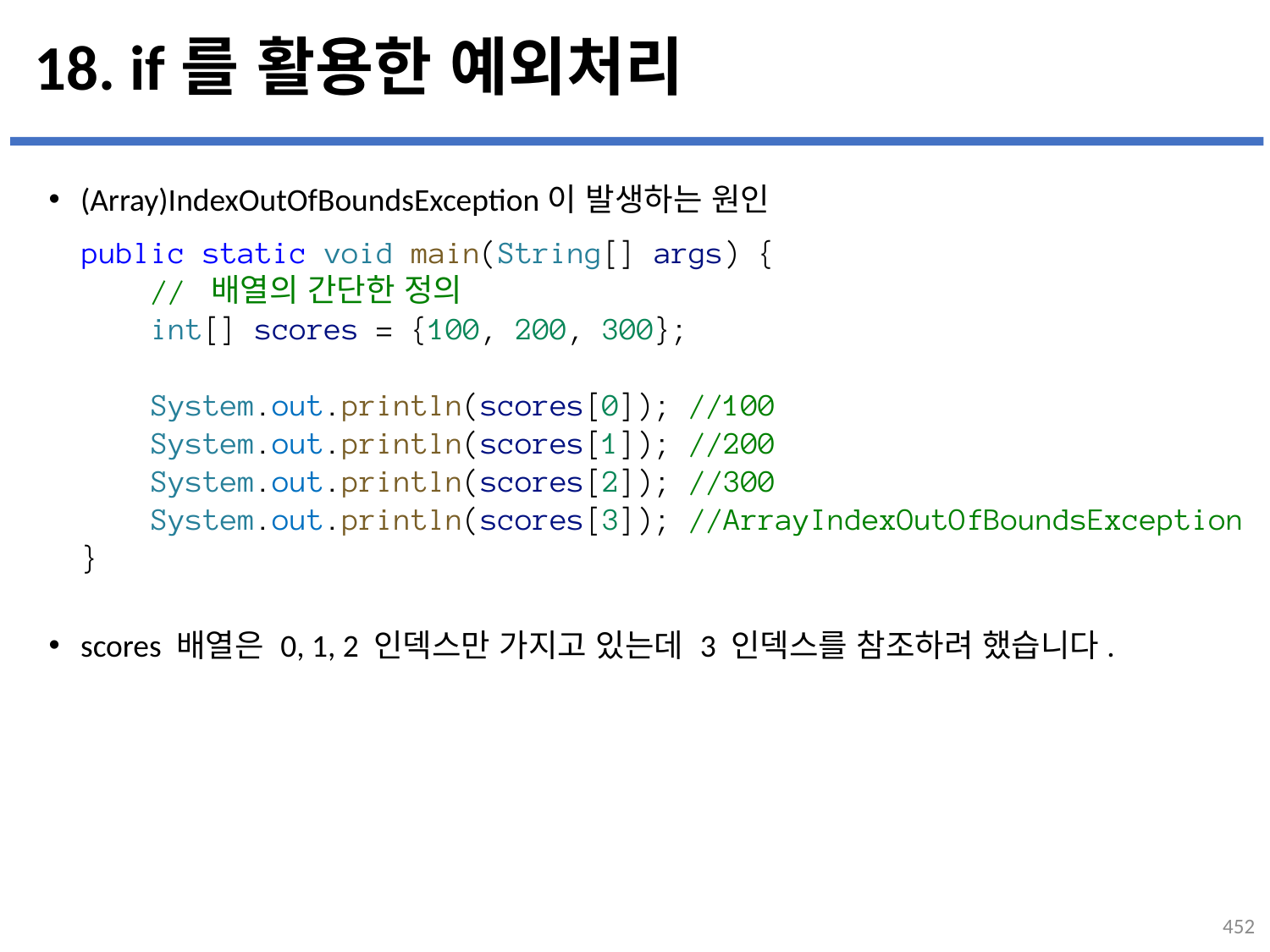

# 18. if를 활용한 예외처리
(Array)IndexOutOfBoundsException이 발생하는 원인

scores 배열은 0, 1, 2 인덱스만 가지고 있는데 3 인덱스를 참조하려 했습니다.

public static void main(String[] args) {
    // 배열의 간단한 정의
    int[] scores = {100, 200, 300};
    System.out.println(scores[0]); //100
    System.out.println(scores[1]); //200
    System.out.println(scores[2]); //300
    System.out.println(scores[3]); //ArrayIndexOutOfBoundsException
}
452